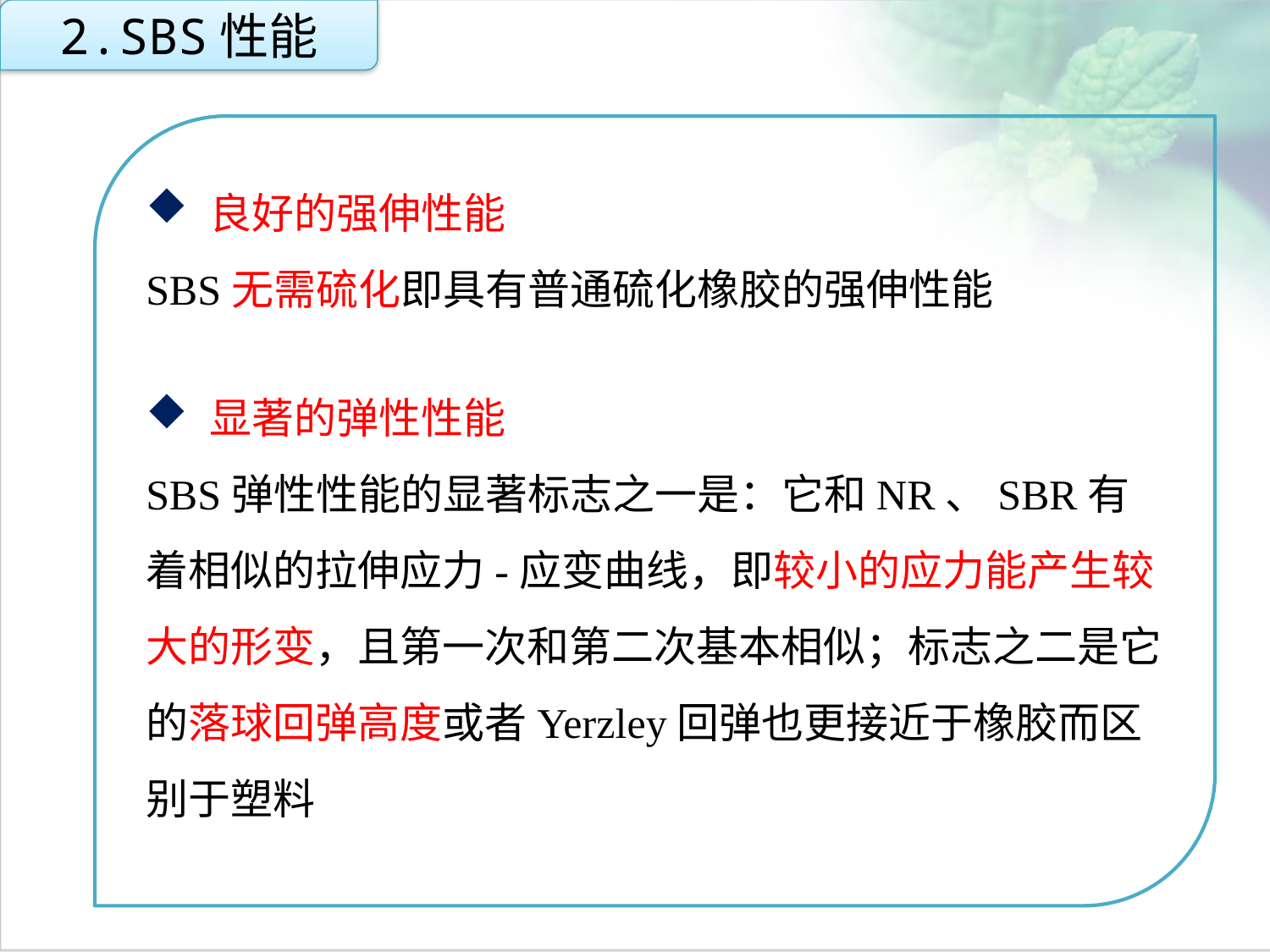

2.SBS性能
良好的强伸性能
SBS无需硫化即具有普通硫化橡胶的强伸性能
显著的弹性性能
SBS弹性性能的显著标志之一是：它和NR、SBR有着相似的拉伸应力-应变曲线，即较小的应力能产生较大的形变，且第一次和第二次基本相似；标志之二是它的落球回弹高度或者Yerzley回弹也更接近于橡胶而区别于塑料

点击添加文本
点击添加文本
点击添加文本
点击添加文本